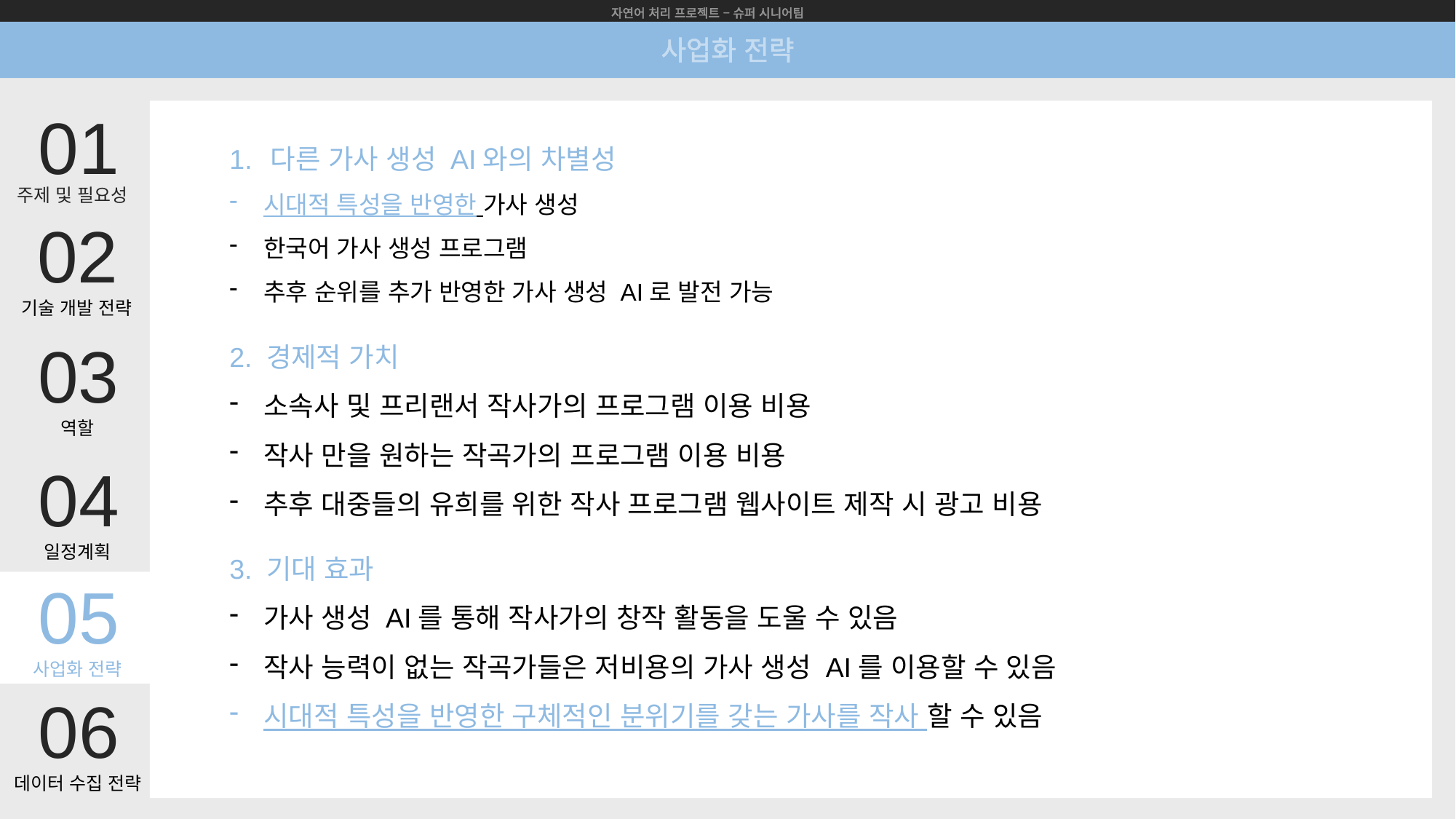

자연어 처리 프로젝트 – 슈퍼 시니어팀

사업화 전략
01

다른 가사 생성 AI와의 차별성
시대적 특성을 반영한 가사 생성
한국어 가사 생성 프로그램
추후 순위를 추가 반영한 가사 생성 AI로 발전 가능
주제 및 필요성
02
기술 개발 전략
2. 경제적 가치
소속사 및 프리랜서 작사가의 프로그램 이용 비용
작사 만을 원하는 작곡가의 프로그램 이용 비용
추후 대중들의 유희를 위한 작사 프로그램 웹사이트 제작 시 광고 비용
03
역할
04
3. 기대 효과
가사 생성 AI를 통해 작사가의 창작 활동을 도울 수 있음
작사 능력이 없는 작곡가들은 저비용의 가사 생성 AI를 이용할 수 있음
시대적 특성을 반영한 구체적인 분위기를 갖는 가사를 작사 할 수 있음

일정계획
05

사업화 전략
06
데이터 수집 전략